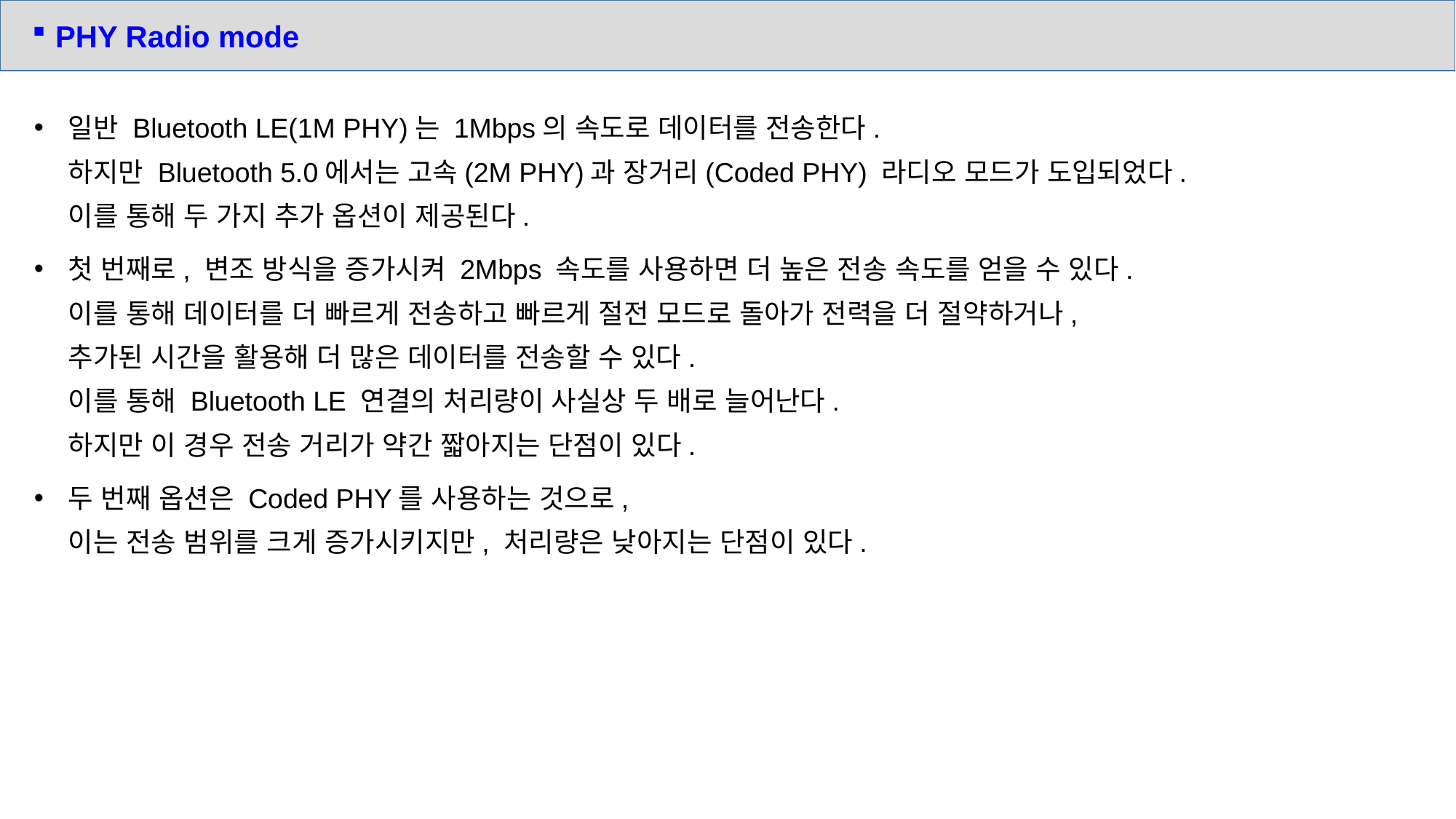

PHY Radio mode
일반 Bluetooth LE(1M PHY)는 1Mbps의 속도로 데이터를 전송한다.
하지만 Bluetooth 5.0에서는 고속(2M PHY)과 장거리(Coded PHY) 라디오 모드가 도입되었다.
이를 통해 두 가지 추가 옵션이 제공된다.
첫 번째로, 변조 방식을 증가시켜 2Mbps 속도를 사용하면 더 높은 전송 속도를 얻을 수 있다.
이를 통해 데이터를 더 빠르게 전송하고 빠르게 절전 모드로 돌아가 전력을 더 절약하거나,
추가된 시간을 활용해 더 많은 데이터를 전송할 수 있다.
이를 통해 Bluetooth LE 연결의 처리량이 사실상 두 배로 늘어난다.
하지만 이 경우 전송 거리가 약간 짧아지는 단점이 있다.
두 번째 옵션은 Coded PHY를 사용하는 것으로,
이는 전송 범위를 크게 증가시키지만, 처리량은 낮아지는 단점이 있다.